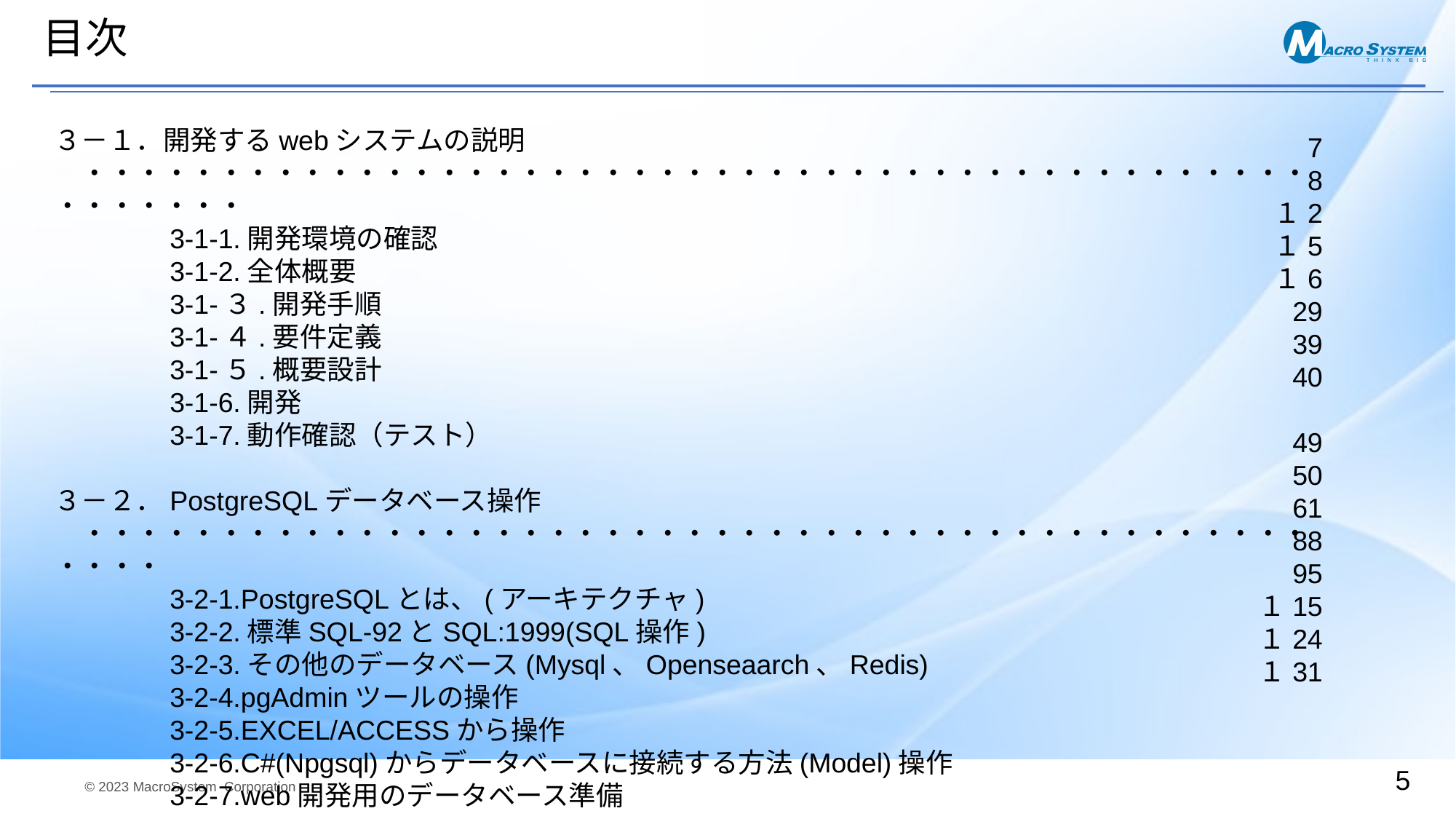

# 目次
３－１．開発するwebシステムの説明　　　・・・・・・・・・・・・・・・・・・・・・・・・・・・・・・・・・・・・・・・・・・・・・・・・・・・・
　　　　3-1-1.開発環境の確認
　　　　3-1-2.全体概要
　　　　3-1-３.開発手順
　　　　3-1-４.要件定義
　　　　3-1-５.概要設計
　　　　3-1-6.開発
　　　　3-1-7.動作確認（テスト）

３－２．PostgreSQLデータベース操作　　　・・・・・・・・・・・・・・・・・・・・・・・・・・・・・・・・・・・・・・・・・・・・・・・・・
　　　　3-2-1.PostgreSQLとは、(アーキテクチャ)
　　　　3-2-2.標準SQL-92とSQL:1999(SQL操作)
　　　　3-2-3.その他のデータベース(Mysql、Openseaarch、Redis)
　　　　3-2-4.pgAdminツールの操作
　　　　3-2-5.EXCEL/ACCESSから操作
　　　　3-2-6.C#(Npgsql)からデータベースに接続する方法(Model)操作
　　　　3-2-7.web開発用のデータベース準備
7
8
１2
１5
１6
29
39
40

49
50
61
88
95
１15
１24
１31